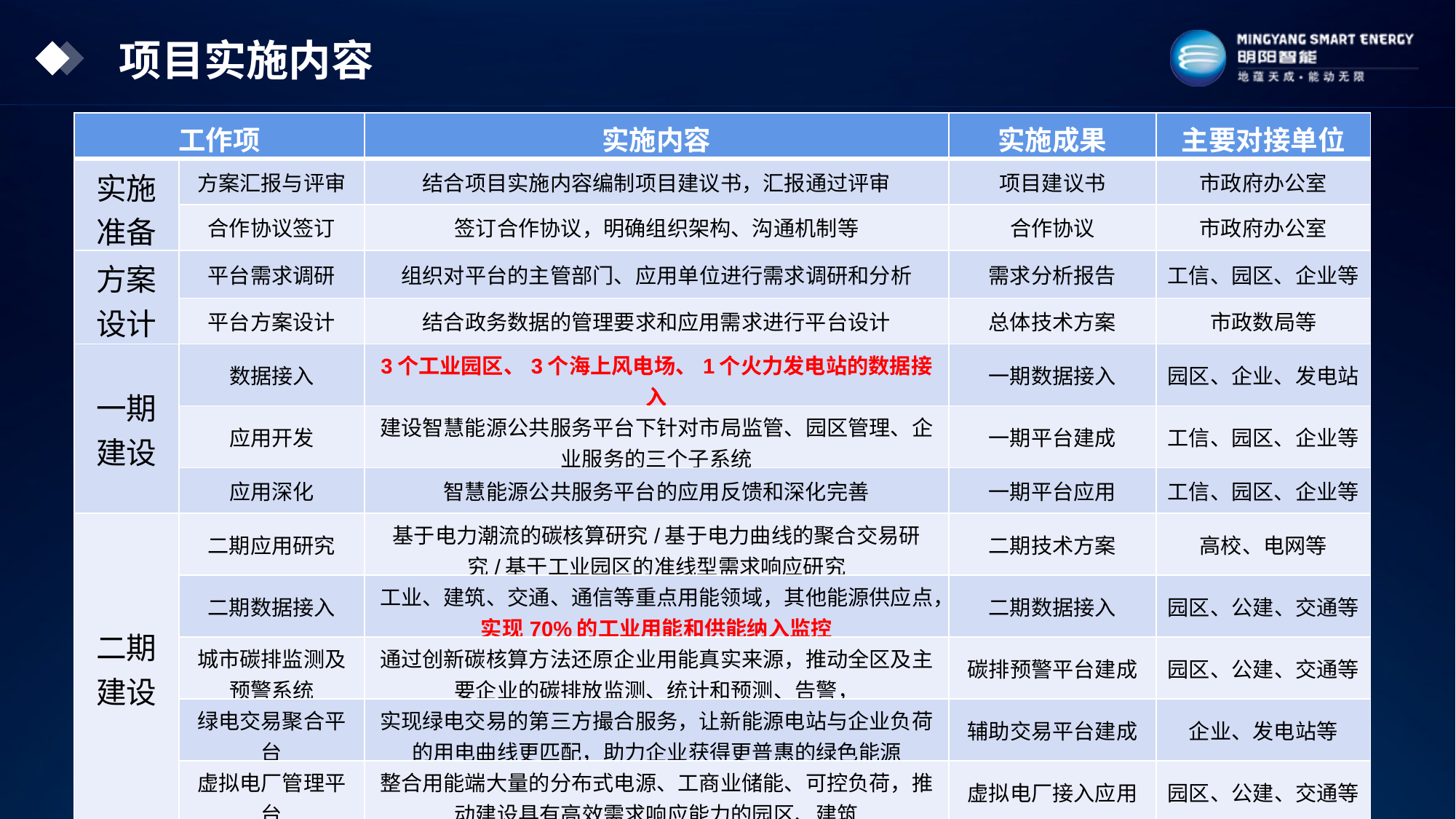

项目实施内容
| 工作项 |  | 实施内容 | 实施成果 | 主要对接单位 |
| --- | --- | --- | --- | --- |
| 实施准备 | 方案汇报与评审 | 结合项目实施内容编制项目建议书，汇报通过评审 | 项目建议书 | 市政府办公室 |
|  | 合作协议签订 | 签订合作协议，明确组织架构、沟通机制等 | 合作协议 | 市政府办公室 |
| 方案设计 | 平台需求调研 | 组织对平台的主管部门、应用单位进行需求调研和分析 | 需求分析报告 | 工信、园区、企业等 |
|  | 平台方案设计 | 结合政务数据的管理要求和应用需求进行平台设计 | 总体技术方案 | 市政数局等 |
| 一期建设 | 数据接入 | 3个工业园区、3个海上风电场、1个火力发电站的数据接入 | 一期数据接入 | 园区、企业、发电站 |
|  | 应用开发 | 建设智慧能源公共服务平台下针对市局监管、园区管理、企业服务的三个子系统 | 一期平台建成 | 工信、园区、企业等 |
|  | 应用深化 | 智慧能源公共服务平台的应用反馈和深化完善 | 一期平台应用 | 工信、园区、企业等 |
| 二期建设 | 二期应用研究 | 基于电力潮流的碳核算研究/基于电力曲线的聚合交易研究/基于工业园区的准线型需求响应研究 | 二期技术方案 | 高校、电网等 |
|  | 二期数据接入 | 工业、建筑、交通、通信等重点用能领域，其他能源供应点，实现70%的工业用能和供能纳入监控 | 二期数据接入 | 园区、公建、交通等 |
|  | 城市碳排监测及预警系统 | 通过创新碳核算方法还原企业用能真实来源，推动全区及主要企业的碳排放监测、统计和预测、告警， | 碳排预警平台建成 | 园区、公建、交通等 |
|  | 绿电交易聚合平台 | 实现绿电交易的第三方撮合服务，让新能源电站与企业负荷的用电曲线更匹配，助力企业获得更普惠的绿色能源 | 辅助交易平台建成 | 企业、发电站等 |
|  | 虚拟电厂管理平台 | 整合用能端大量的分布式电源、工商业储能、可控负荷，推动建设具有高效需求响应能力的园区、建筑 | 虚拟电厂接入应用 | 园区、公建、交通等 |
面向工业园区、公共建筑、交通等用能侧重点用能单位、设备实现能耗、碳排的一体化监测建设；
面向风电、光伏、分布式能源、火电等能源供给侧实现能源预测数据、发电数据的接入监测建设；
利用人工智能+大数据技术实现能源数据的智能分析，挖掘节能节碳、设备能效、
建设